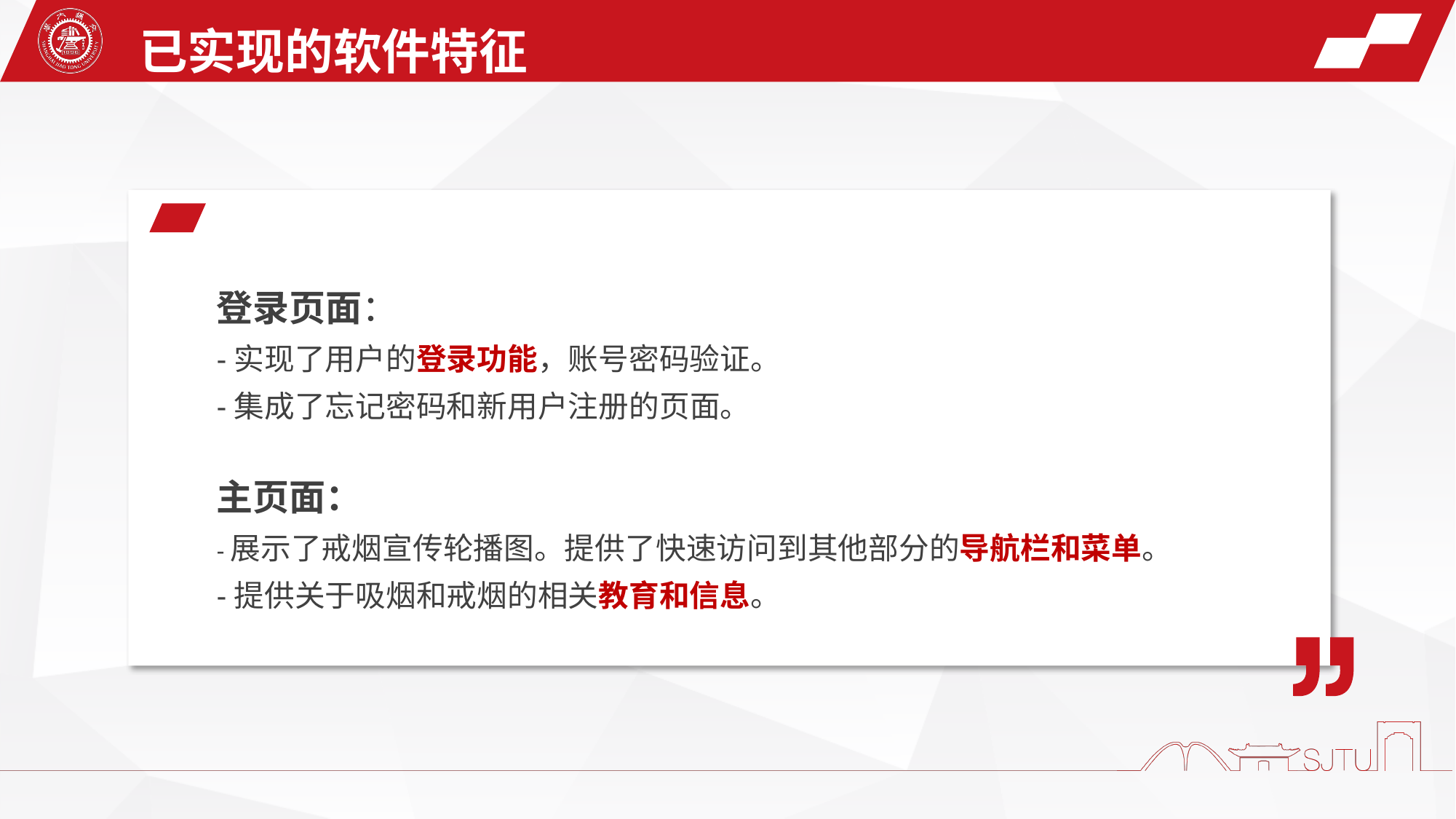

已实现的软件特征

登录页面：
-实现了用户的登录功能，账号密码验证。
-集成了忘记密码和新用户注册的页面。

主页面：
-展示了戒烟宣传轮播图。提供了快速访问到其他部分的导航栏和菜单。
-提供关于吸烟和戒烟的相关教育和信息。